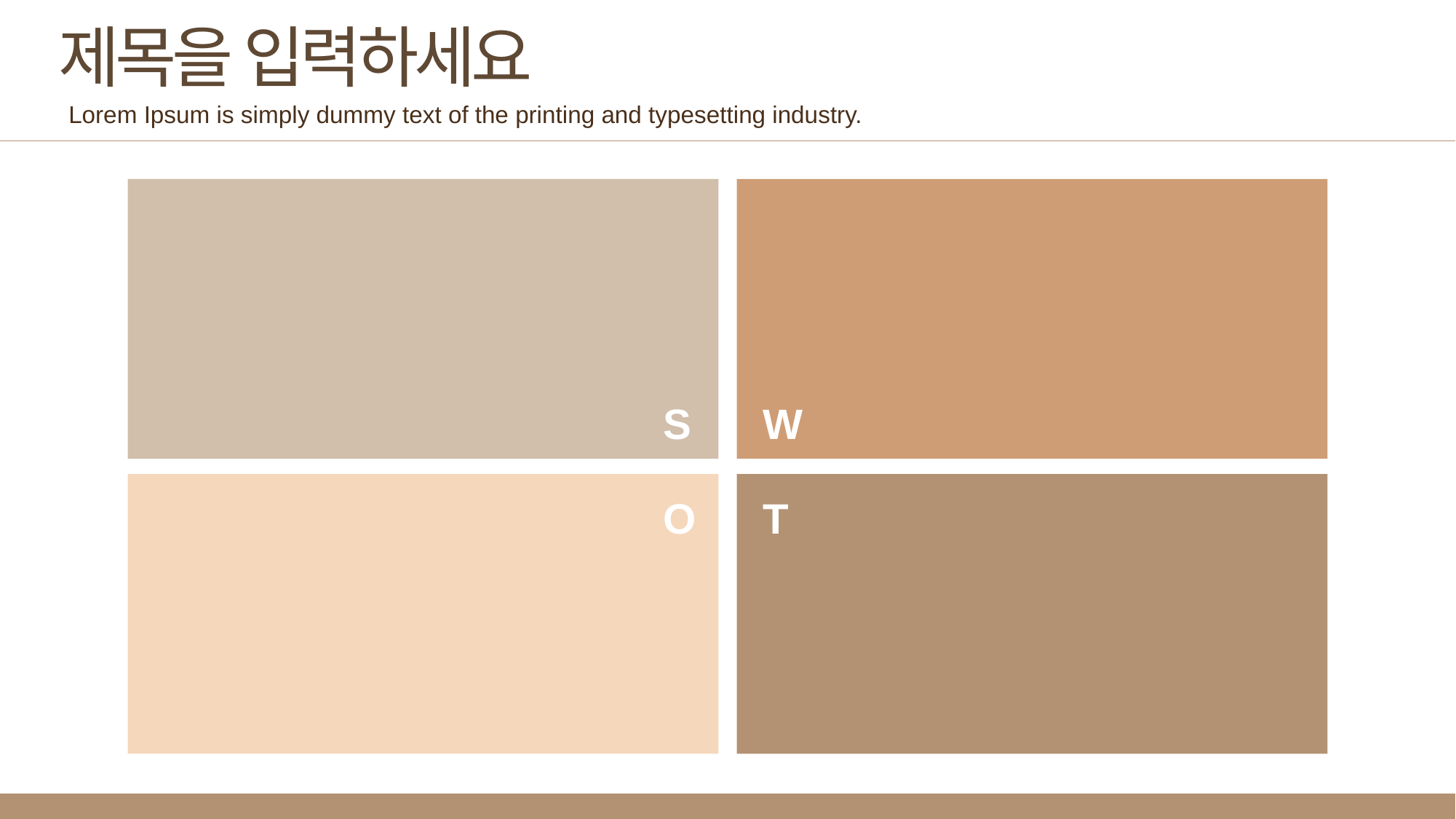

제목을 입력하세요
Lorem Ipsum is simply dummy text of the printing and typesetting industry.

S
W

O
T